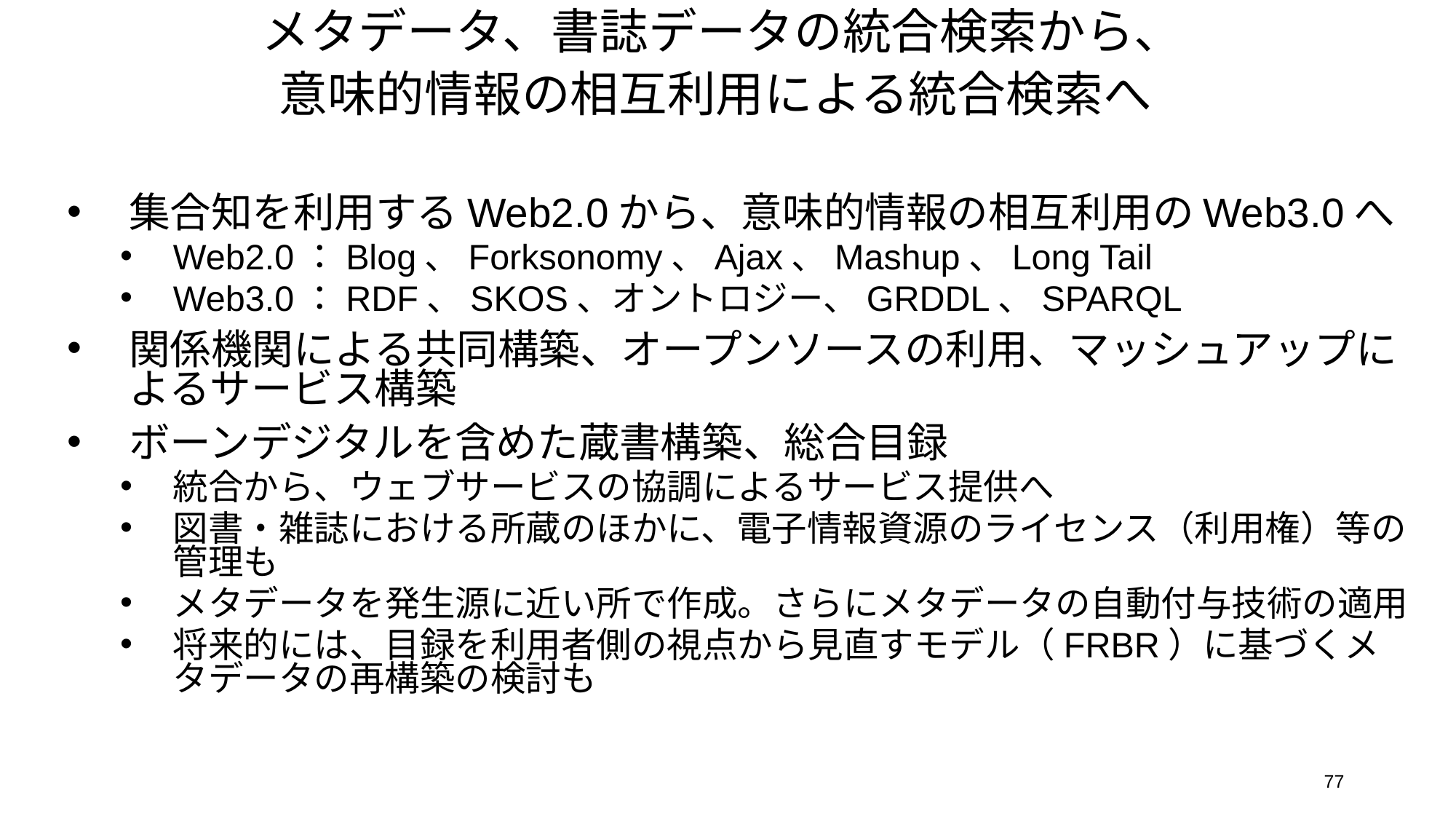

# メタデータ、書誌データの統合検索から、 意味的情報の相互利用による統合検索へ
集合知を利用するWeb2.0から、意味的情報の相互利用のWeb3.0へ
Web2.0：Blog、Forksonomy、Ajax、Mashup、Long Tail
Web3.0：RDF、SKOS、オントロジー、GRDDL、SPARQL
関係機関による共同構築、オープンソースの利用、マッシュアップによるサービス構築
ボーンデジタルを含めた蔵書構築、総合目録
統合から、ウェブサービスの協調によるサービス提供へ
図書・雑誌における所蔵のほかに、電子情報資源のライセンス（利用権）等の管理も
メタデータを発生源に近い所で作成。さらにメタデータの自動付与技術の適用
将来的には、目録を利用者側の視点から見直すモデル（FRBR）に基づくメタデータの再構築の検討も
77